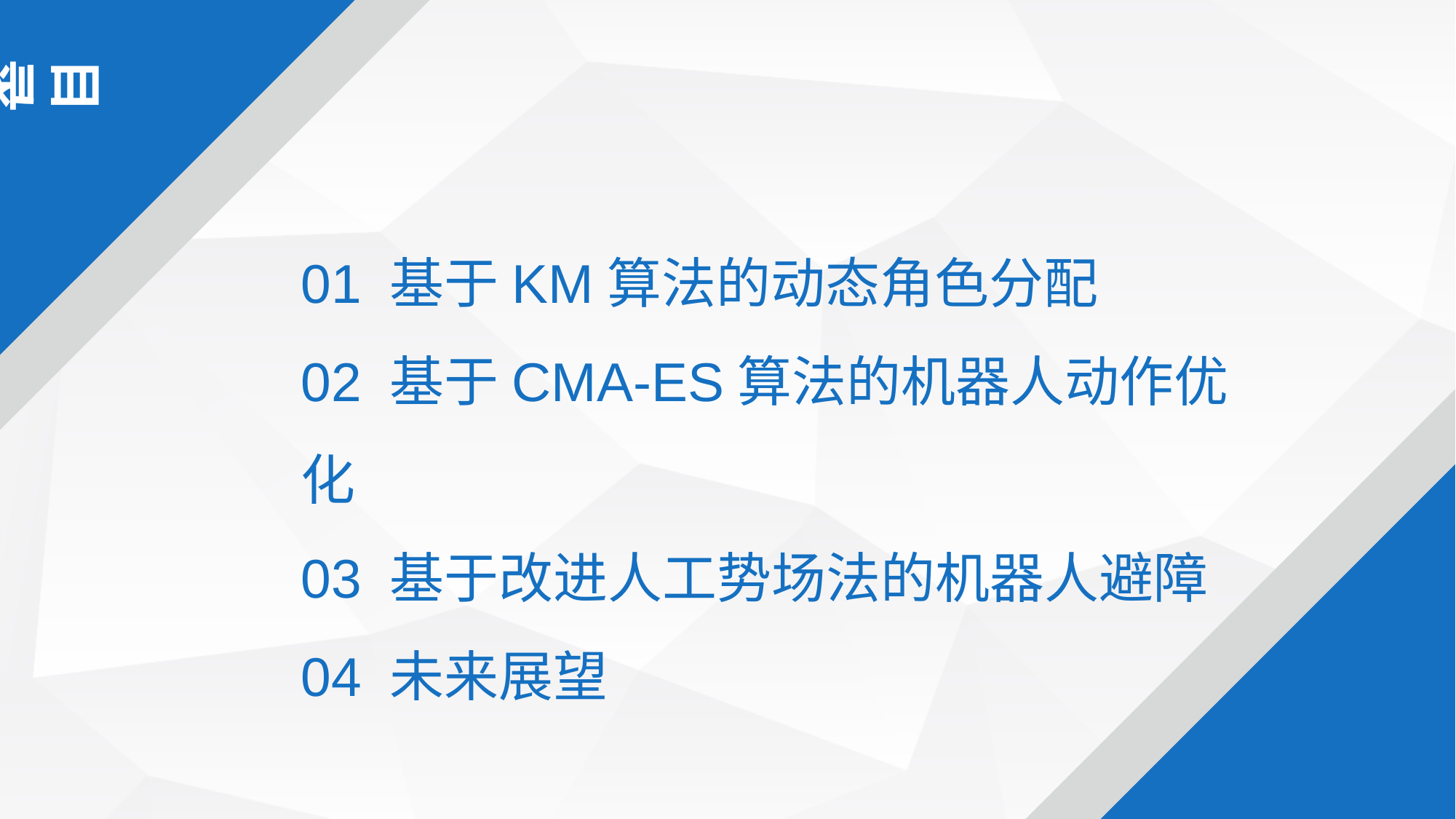

目录
01 基于KM算法的动态角色分配
02 基于CMA-ES算法的机器人动作优化
03 基于改进人工势场法的机器人避障
04 未来展望